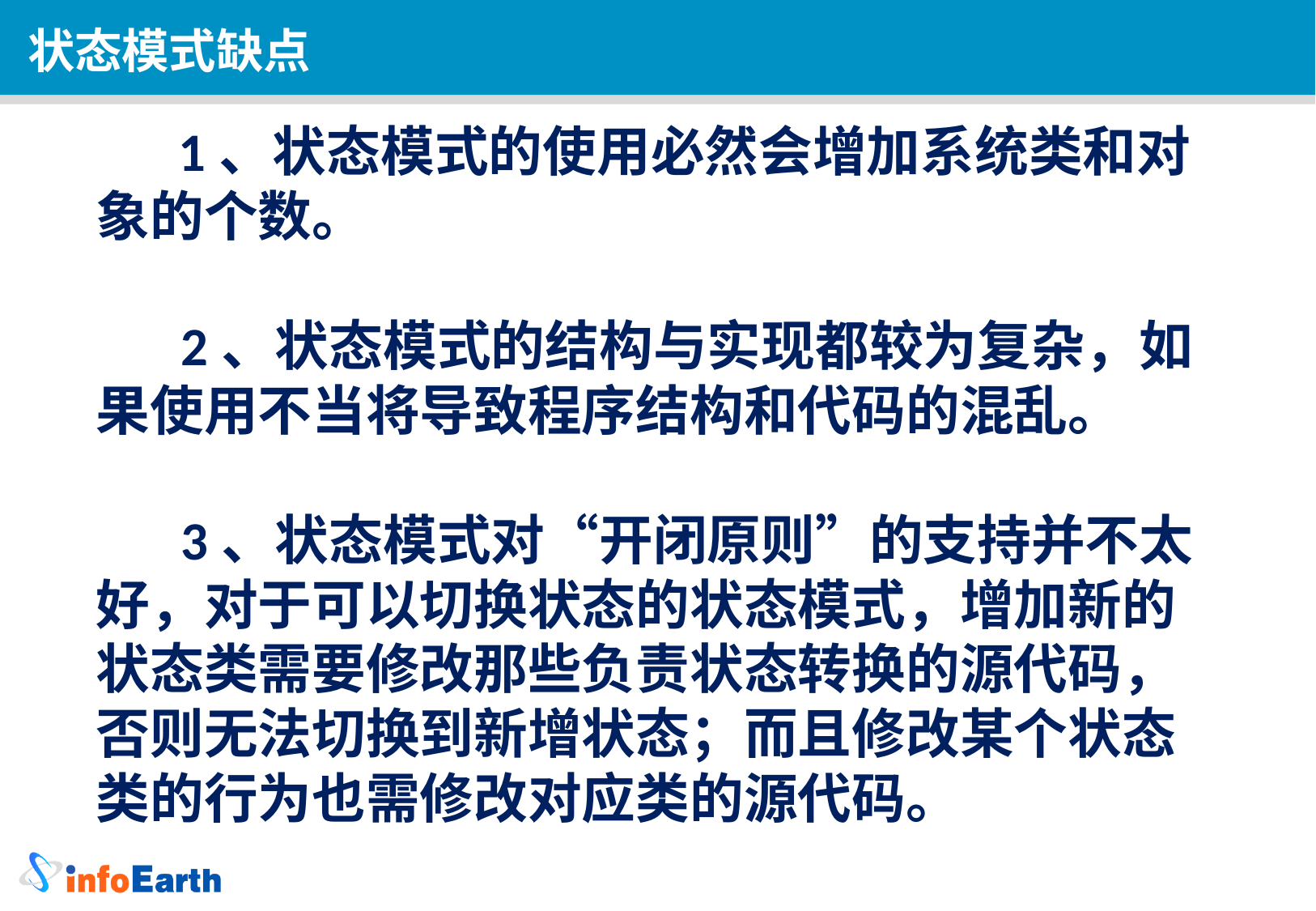

状态模式缺点

            1、状态模式的使用必然会增加系统类和对象的个数。
       2、状态模式的结构与实现都较为复杂，如果使用不当将导致程序结构和代码的混乱。
 
       3、状态模式对“开闭原则”的支持并不太好，对于可以切换状态的状态模式，增加新的状态类需要修改那些负责状态转换的源代码，否则无法切换到新增状态；而且修改某个状态类的行为也需修改对应类的源代码。